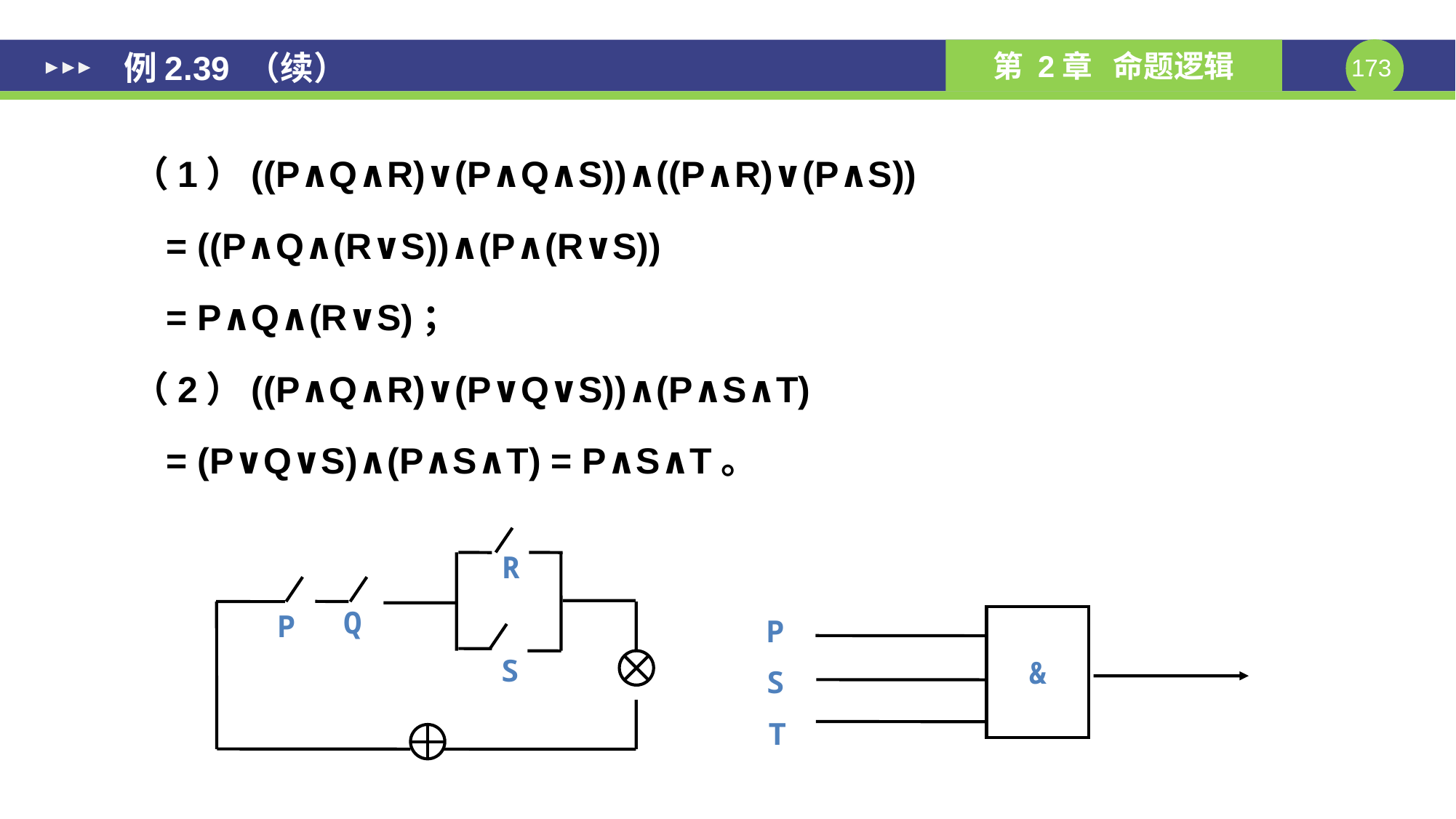

例2.39 （续）
 （1）((P∧Q∧R)∨(P∧Q∧S))∧((P∧R)∨(P∧S))
     = ((P∧Q∧(R∨S))∧(P∧(R∨S))
     = P∧Q∧(R∨S)；
 （2）((P∧Q∧R)∨(P∨Q∨S))∧(P∧S∧T)
     = (P∨Q∨S)∧(P∧S∧T) = P∧S∧T。

P
Q
R

S
&

P
S
T